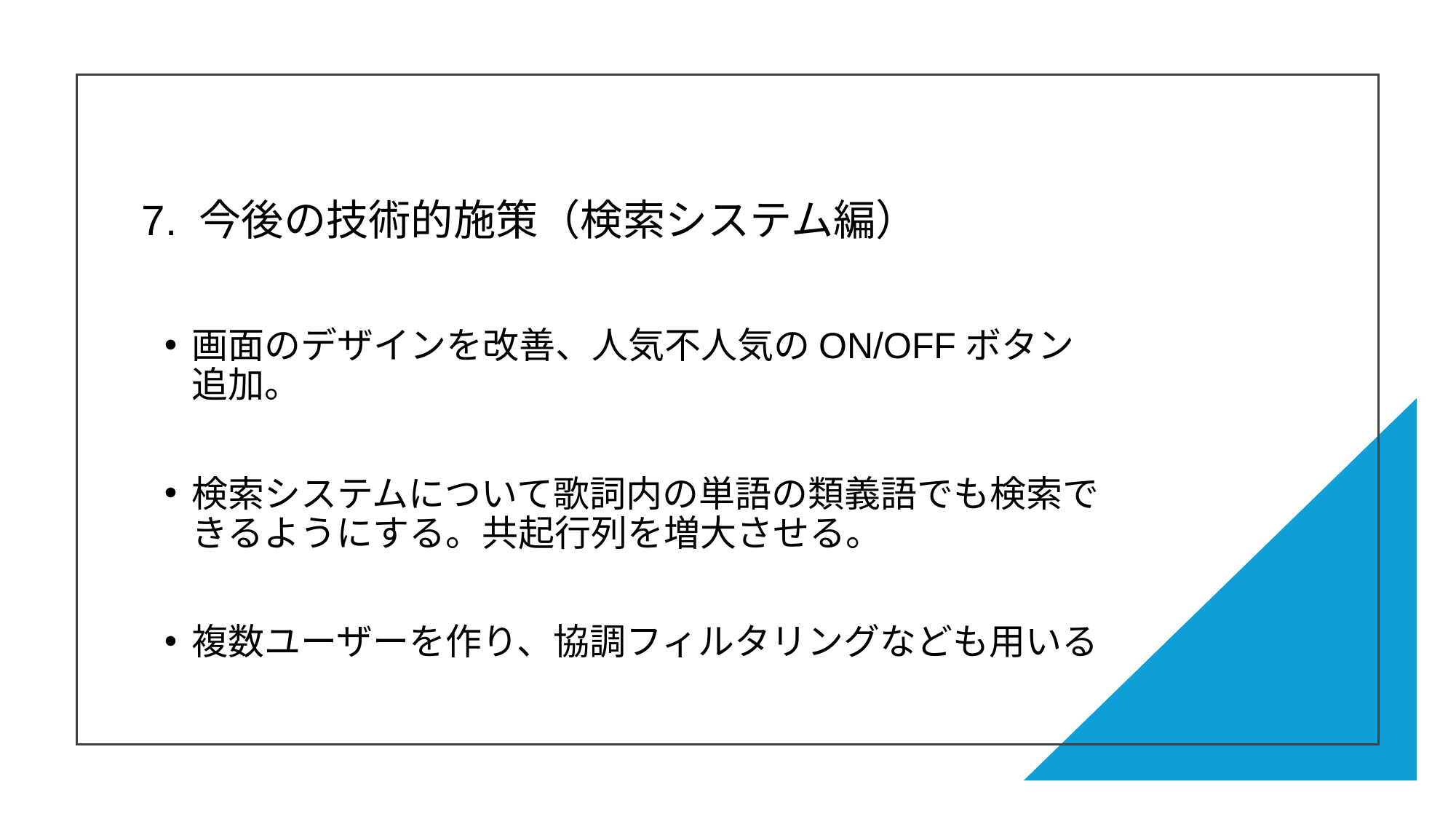

# 7. 今後の技術的施策（検索システム編）

画面のデザインを改善、人気不人気のON/OFFボタン追加。

検索システムについて歌詞内の単語の類義語でも検索できるようにする。共起行列を増大させる。

複数ユーザーを作り、協調フィルタリングなども用いる

17